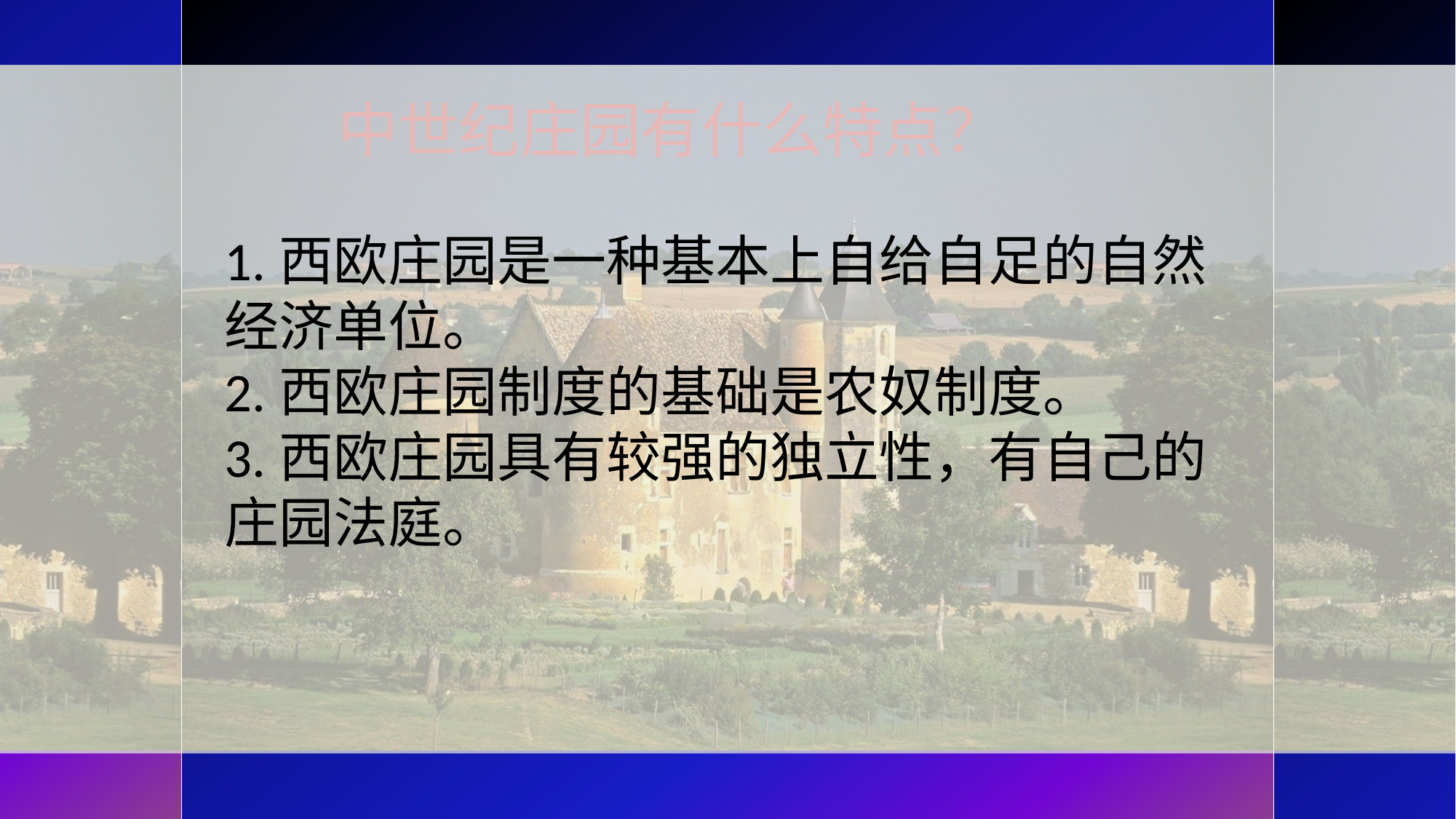

中世纪庄园有什么特点？
1.西欧庄园是一种基本上自给自足的自然经济单位。
2.西欧庄园制度的基础是农奴制度。
3.西欧庄园具有较强的独立性，有自己的庄园法庭。